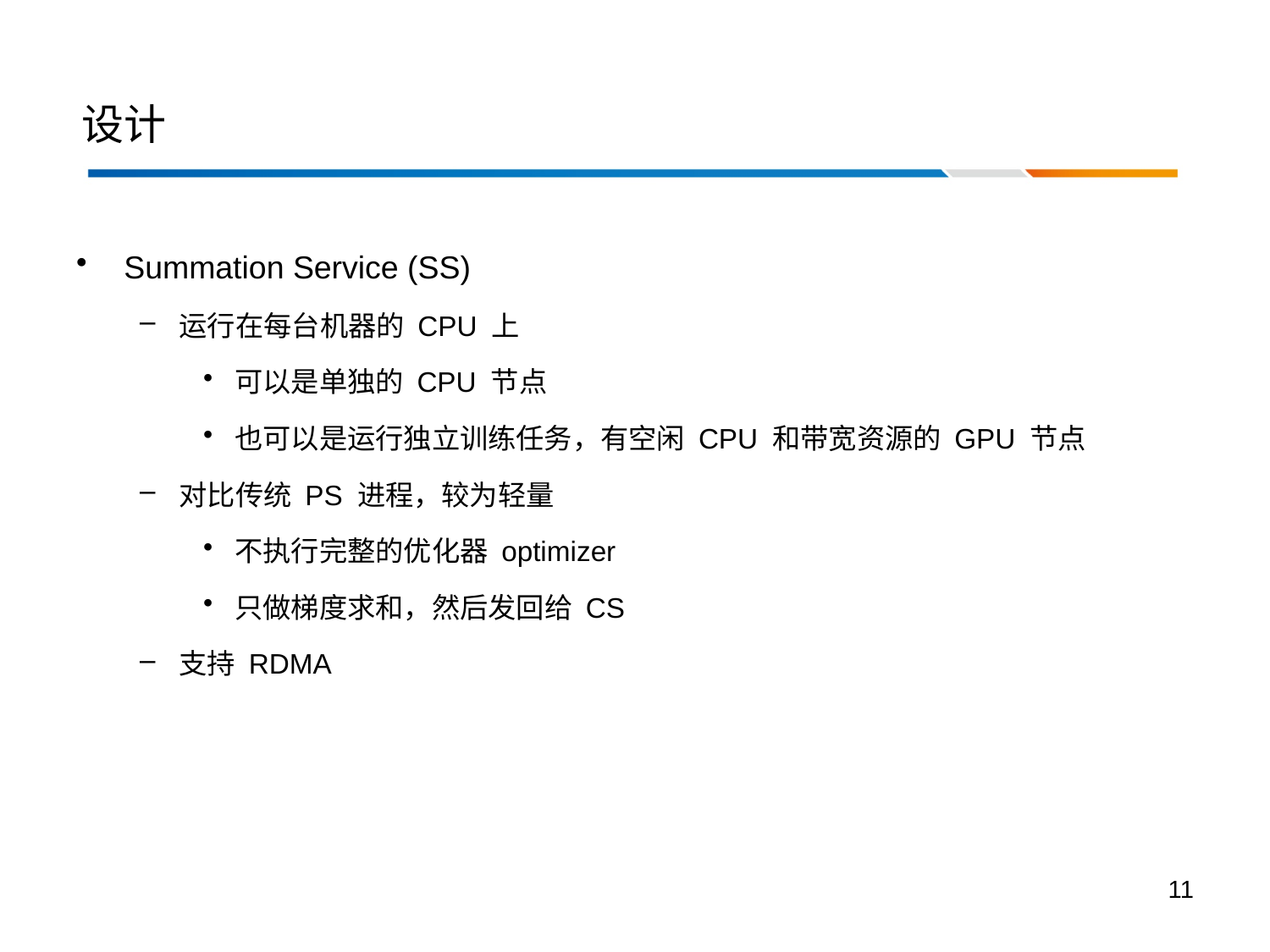

# 设计
Summation Service (SS)
运行在每台机器的 CPU 上
可以是单独的 CPU 节点
也可以是运行独立训练任务，有空闲 CPU 和带宽资源的 GPU 节点
对比传统 PS 进程，较为轻量
不执行完整的优化器 optimizer
只做梯度求和，然后发回给 CS
支持 RDMA

11